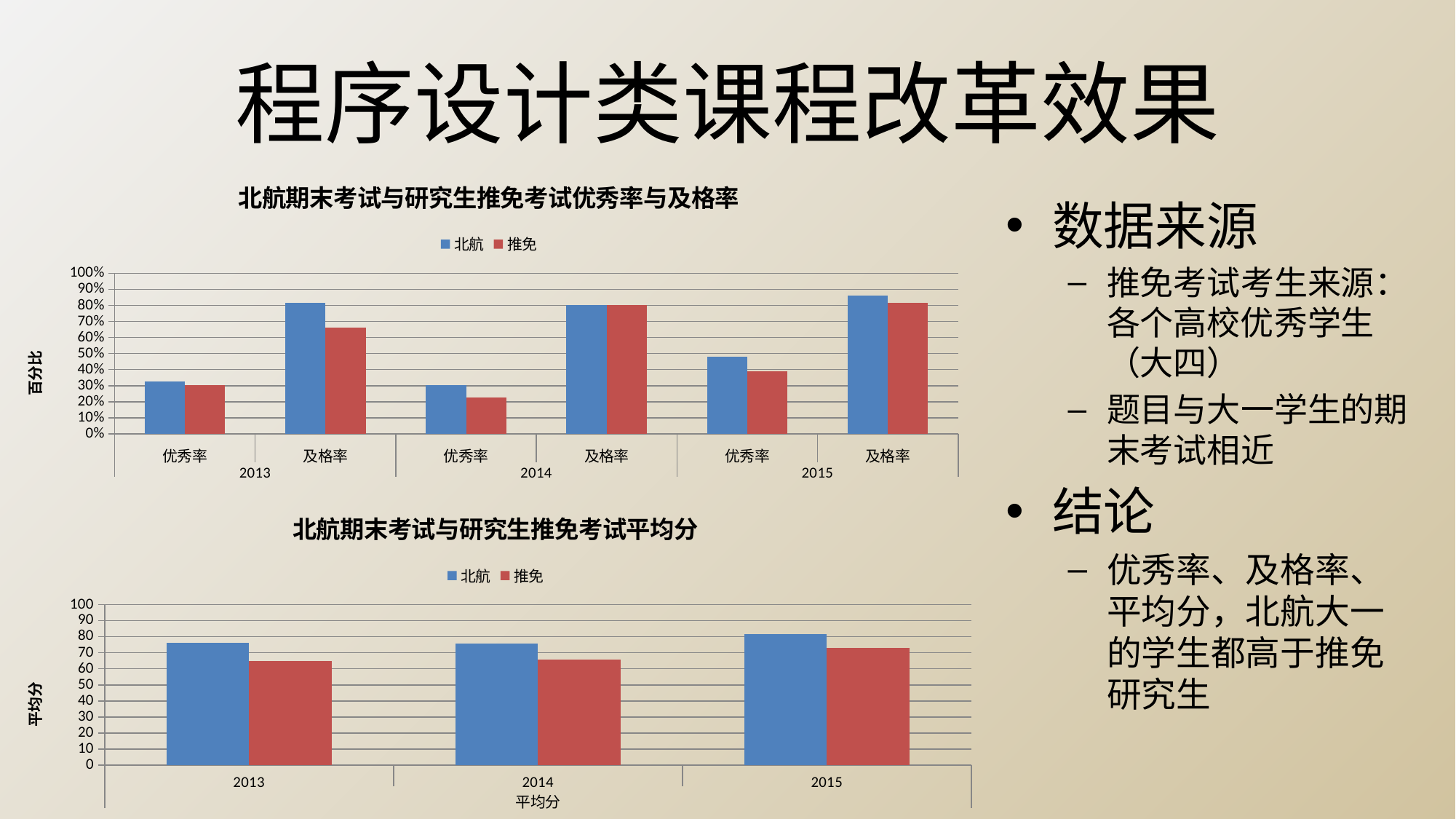

# 程序设计类课程改革效果

### Chart: 北航期末考试与研究生推免考试优秀率与及格率

| Category | 北航 | 推免 |
|---|---|---|
| 优秀率 | 0.3251748251748319 | 0.30526315789473685 |
| 及格率 | 0.8146853146853198 | 0.6631578947368426 |
| 优秀率 | 0.3041958041958065 | 0.22680412371134023 |
| 及格率 | 0.80419580419581 | 0.8041237113402062 |
| 优秀率 | 0.47841726618705444 | 0.3884297520661158 |
| 及格率 | 0.8633093525179908 | 0.8181818181818233 |
数据来源
推免考试考生来源：各个高校优秀学生（大四）
题目与大一学生的期末考试相近
结论
优秀率、及格率、平均分，北航大一的学生都高于推免研究生

### Chart: 北航期末考试与研究生推免考试平均分

| Category | 北航 | 推免 |
|---|---|---|
| 2013 | 76.02797202797156 | 64.80842105263058 |
| 2014 | 75.69055944055944 | 65.77731958762885 |
| 2015 | 81.54076738609122 | 72.80000000000001 |